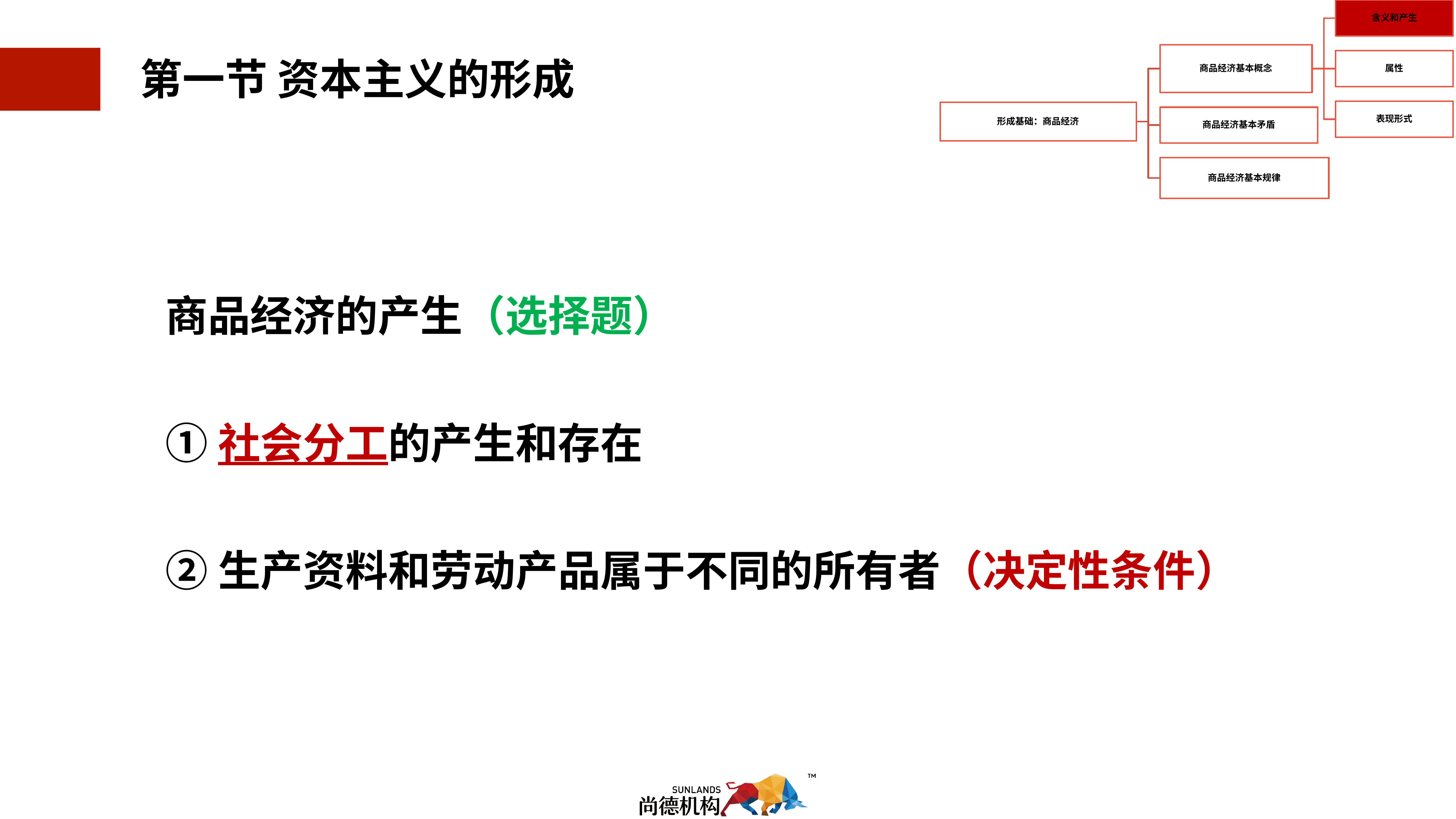

形成基础：商品经济
商品经济基本概念
含义和产生
属性
表现形式
商品经济基本矛盾
商品经济基本规律
4.1.1.1商品经济及其产生
第一节 资本主义的形成
商品经济的产生（选择题）
①社会分工的产生和存在
②生产资料和劳动产品属于不同的所有者（决定性条件）